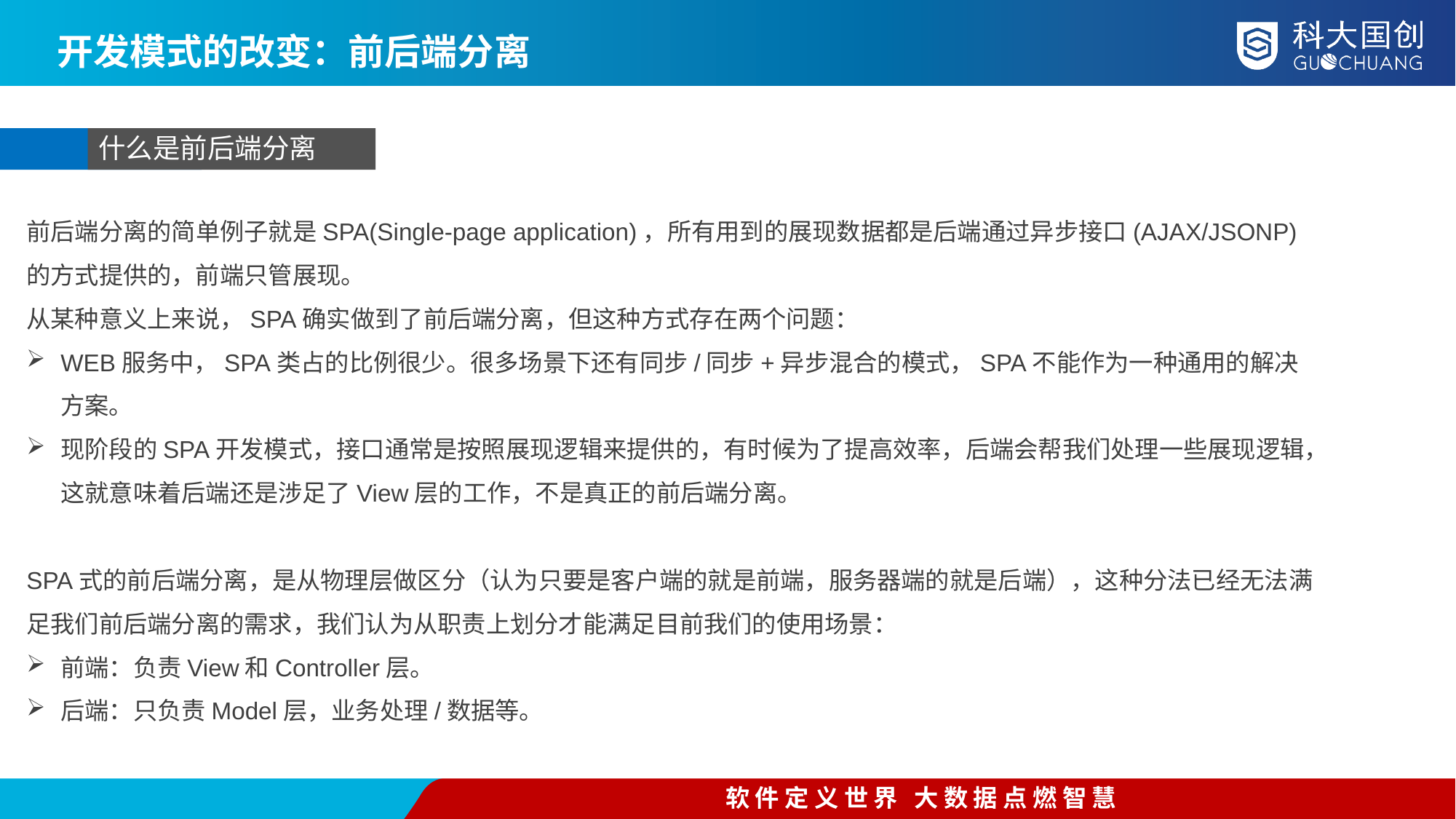

开发模式的改变：前后端分离
什么是前后端分离

前后端分离的简单例子就是SPA(Single-page application)，所有用到的展现数据都是后端通过异步接口(AJAX/JSONP)的方式提供的，前端只管展现。
从某种意义上来说，SPA确实做到了前后端分离，但这种方式存在两个问题：
WEB服务中，SPA类占的比例很少。很多场景下还有同步/同步+异步混合的模式，SPA不能作为一种通用的解决方案。
现阶段的SPA开发模式，接口通常是按照展现逻辑来提供的，有时候为了提高效率，后端会帮我们处理一些展现逻辑，这就意味着后端还是涉足了View层的工作，不是真正的前后端分离。

SPA式的前后端分离，是从物理层做区分（认为只要是客户端的就是前端，服务器端的就是后端），这种分法已经无法满足我们前后端分离的需求，我们认为从职责上划分才能满足目前我们的使用场景：
前端：负责View和Controller层。
后端：只负责Model层，业务处理/数据等。